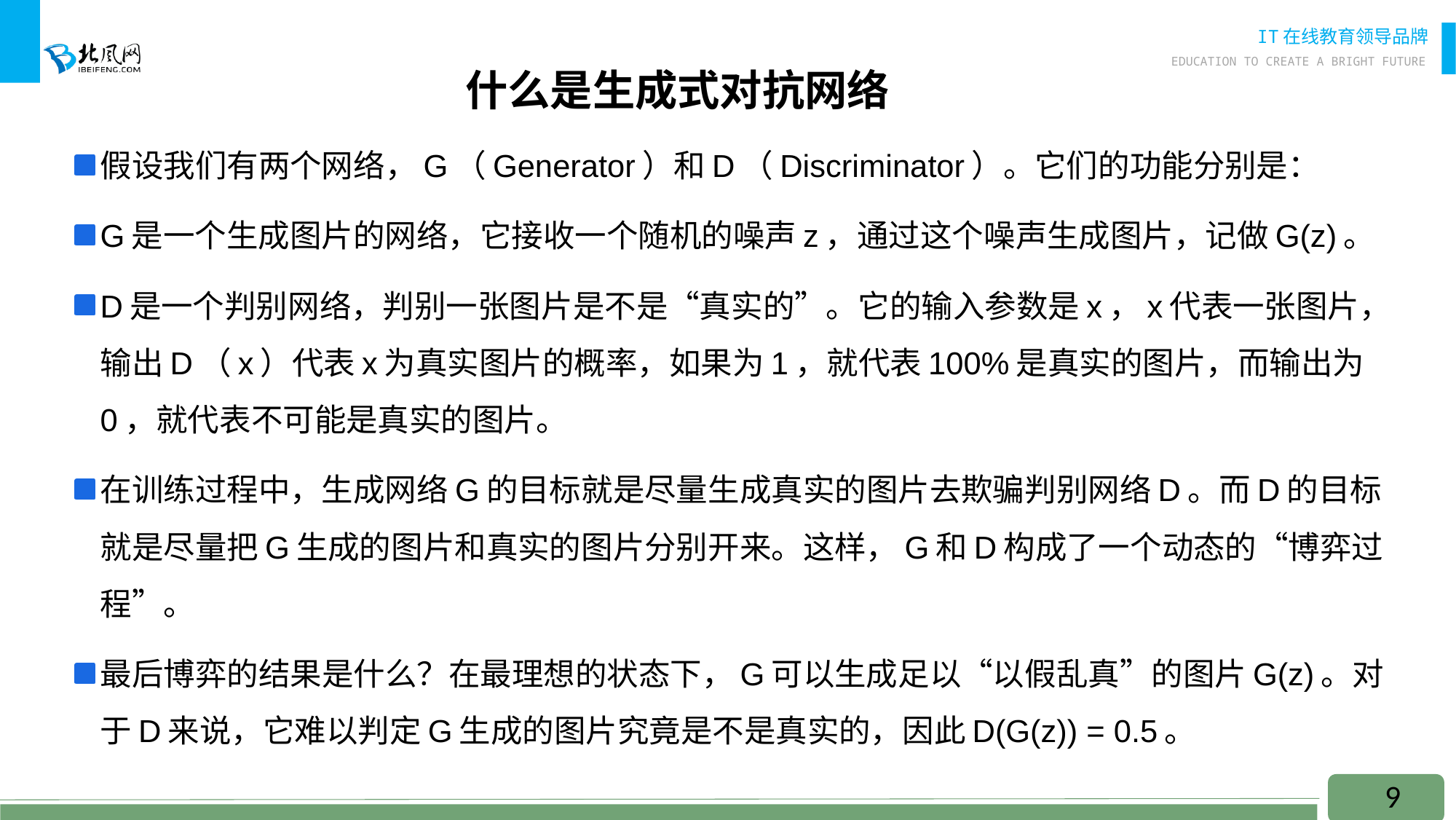

# 什么是生成式对抗网络
假设我们有两个网络，G（Generator）和D（Discriminator）。它们的功能分别是：
G是一个生成图片的网络，它接收一个随机的噪声z，通过这个噪声生成图片，记做G(z)。
D是一个判别网络，判别一张图片是不是“真实的”。它的输入参数是x，x代表一张图片，输出D（x）代表x为真实图片的概率，如果为1，就代表100%是真实的图片，而输出为0，就代表不可能是真实的图片。
在训练过程中，生成网络G的目标就是尽量生成真实的图片去欺骗判别网络D。而D的目标就是尽量把G生成的图片和真实的图片分别开来。这样，G和D构成了一个动态的“博弈过程”。
最后博弈的结果是什么？在最理想的状态下，G可以生成足以“以假乱真”的图片G(z)。对于D来说，它难以判定G生成的图片究竟是不是真实的，因此D(G(z)) = 0.5。